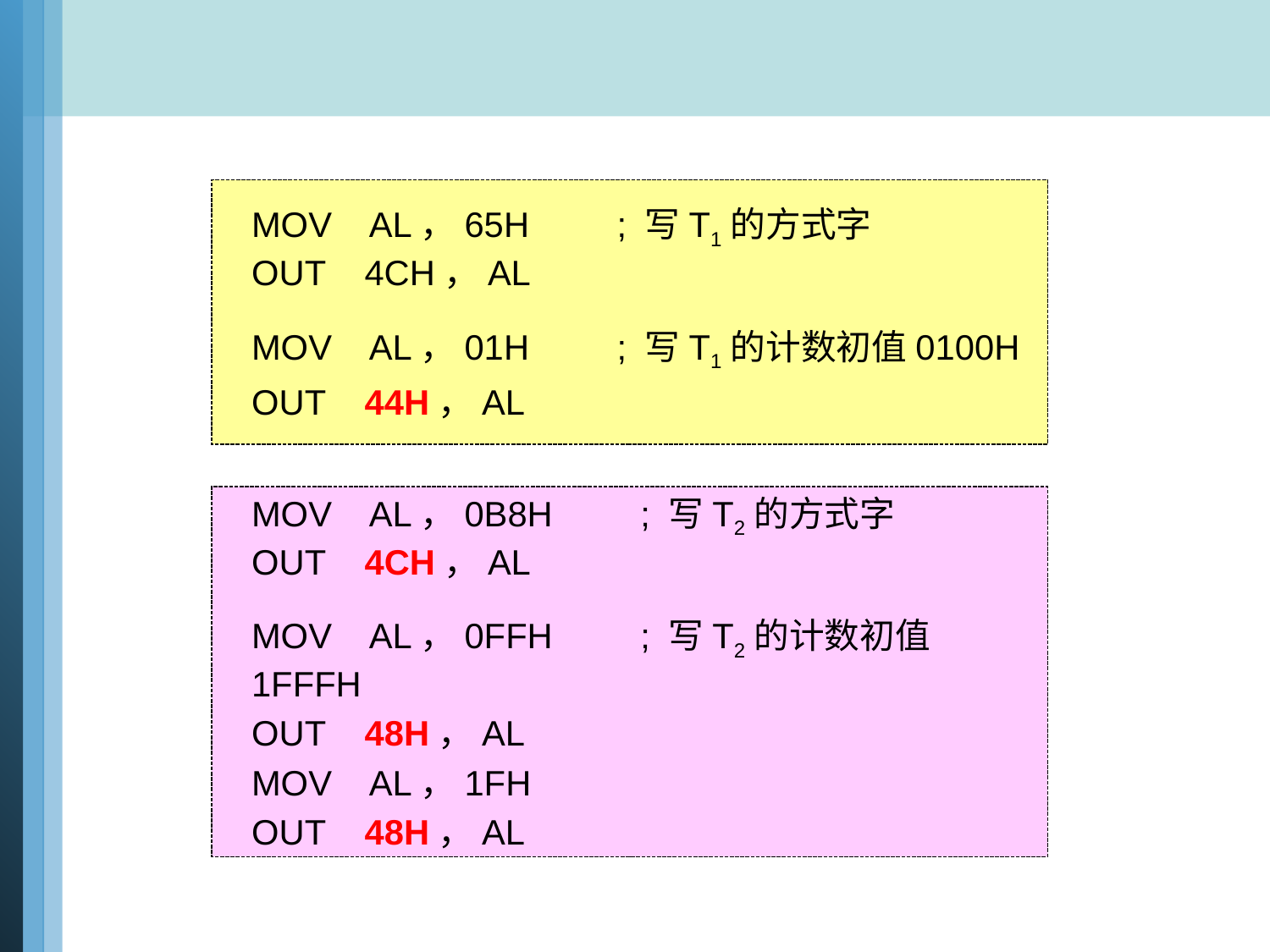

MOV    AL，65H         ; 写T1的方式字
OUT    4CH，AL
MOV    AL，01H         ; 写T1的计数初值0100H
OUT    44H，AL
MOV    AL，0B8H         ; 写T2的方式字
OUT    4CH，AL
MOV    AL，0FFH         ; 写T2的计数初值1FFFH
OUT    48H，AL
MOV    AL，1FH
OUT    48H，AL
51